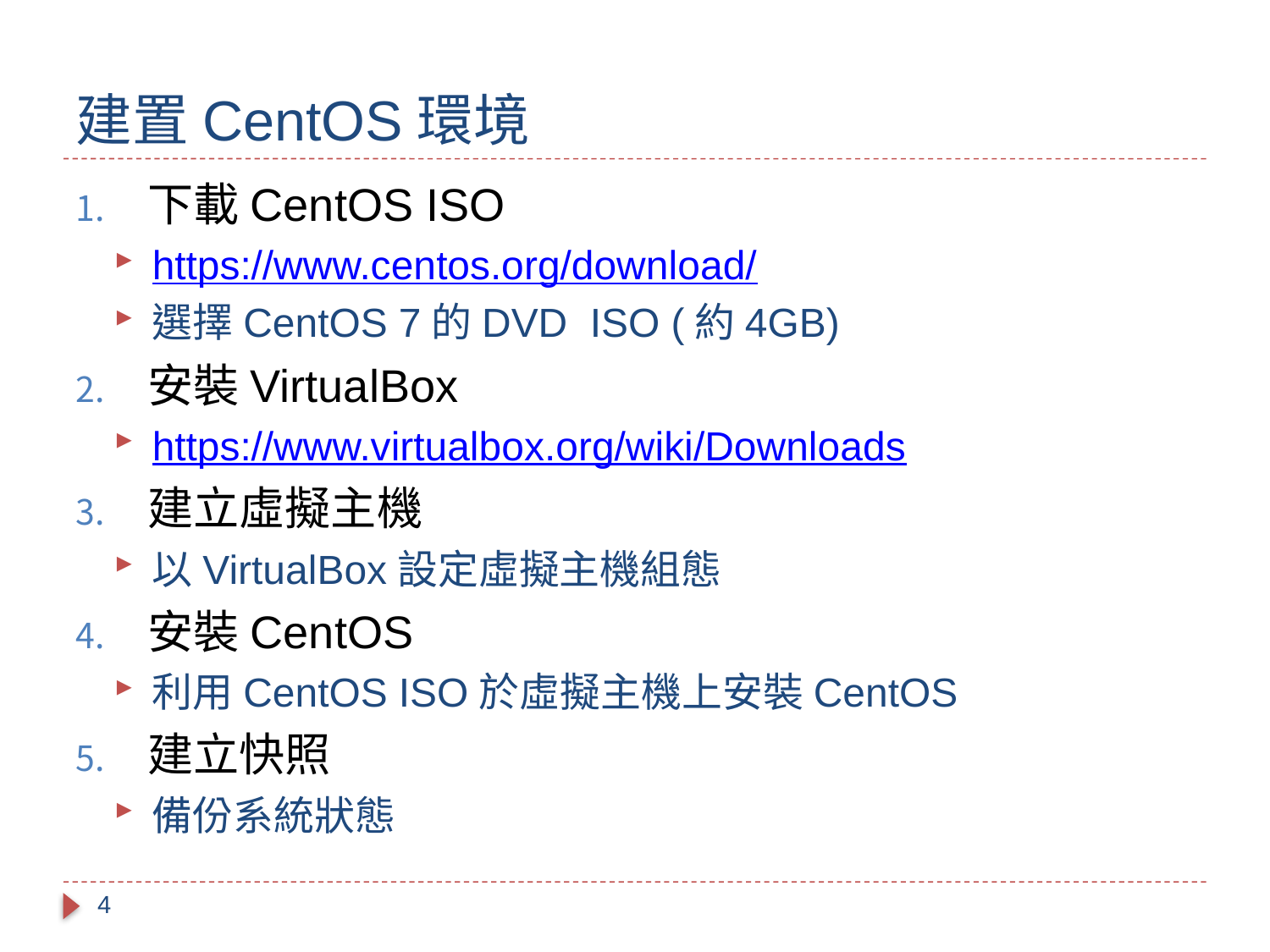

# 建置CentOS環境
下載CentOS ISO
https://www.centos.org/download/
選擇CentOS 7的DVD  ISO (約4GB)
安裝VirtualBox
https://www.virtualbox.org/wiki/Downloads
建立虛擬主機
以VirtualBox設定虛擬主機組態
安裝CentOS
利用CentOS ISO於虛擬主機上安裝CentOS
建立快照
備份系統狀態

4